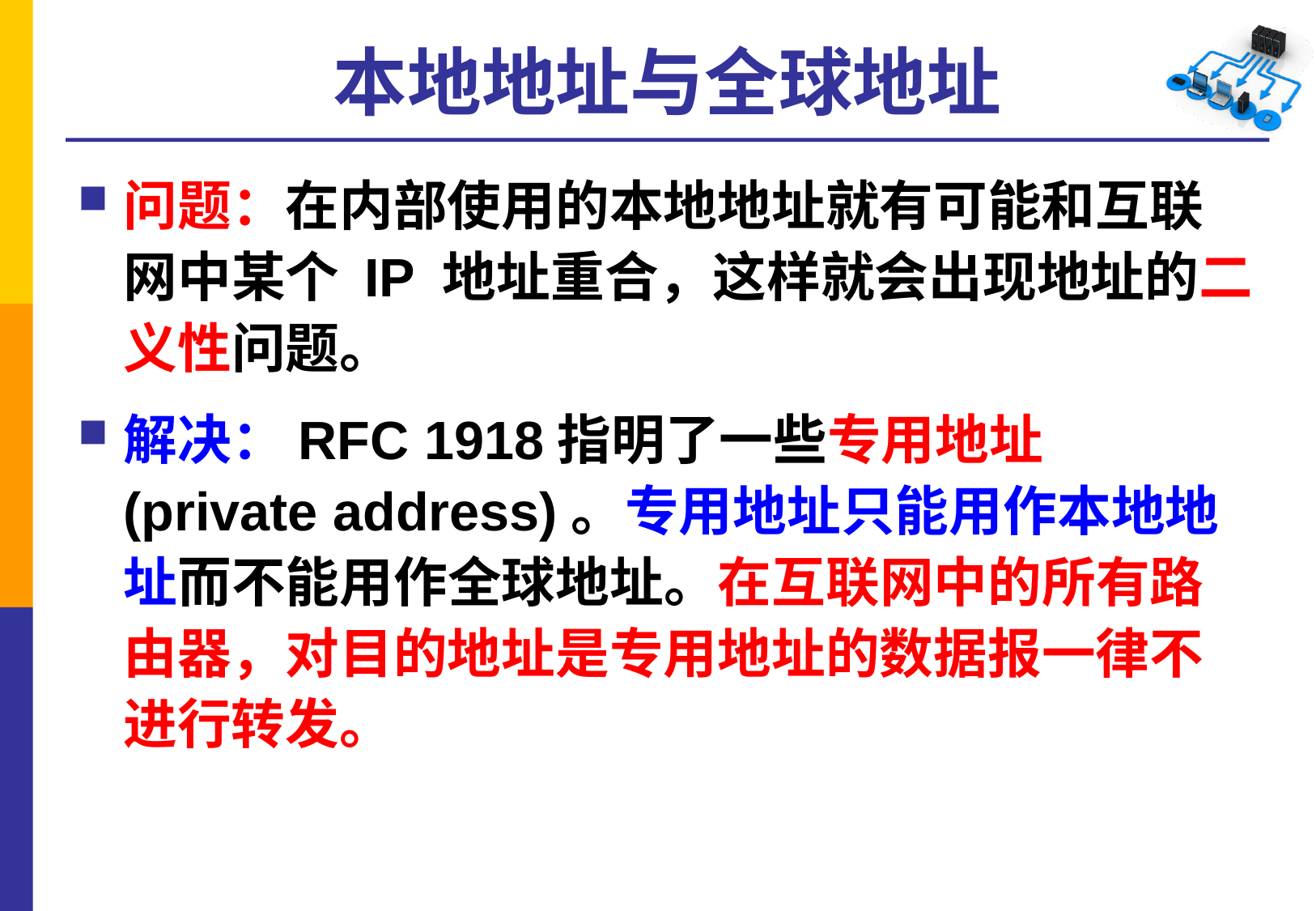

# 本地地址与全球地址
问题：在内部使用的本地地址就有可能和互联网中某个 IP 地址重合，这样就会出现地址的二义性问题。
解决：RFC 1918指明了一些专用地址 (private address)。专用地址只能用作本地地址而不能用作全球地址。在互联网中的所有路由器，对目的地址是专用地址的数据报一律不进行转发。